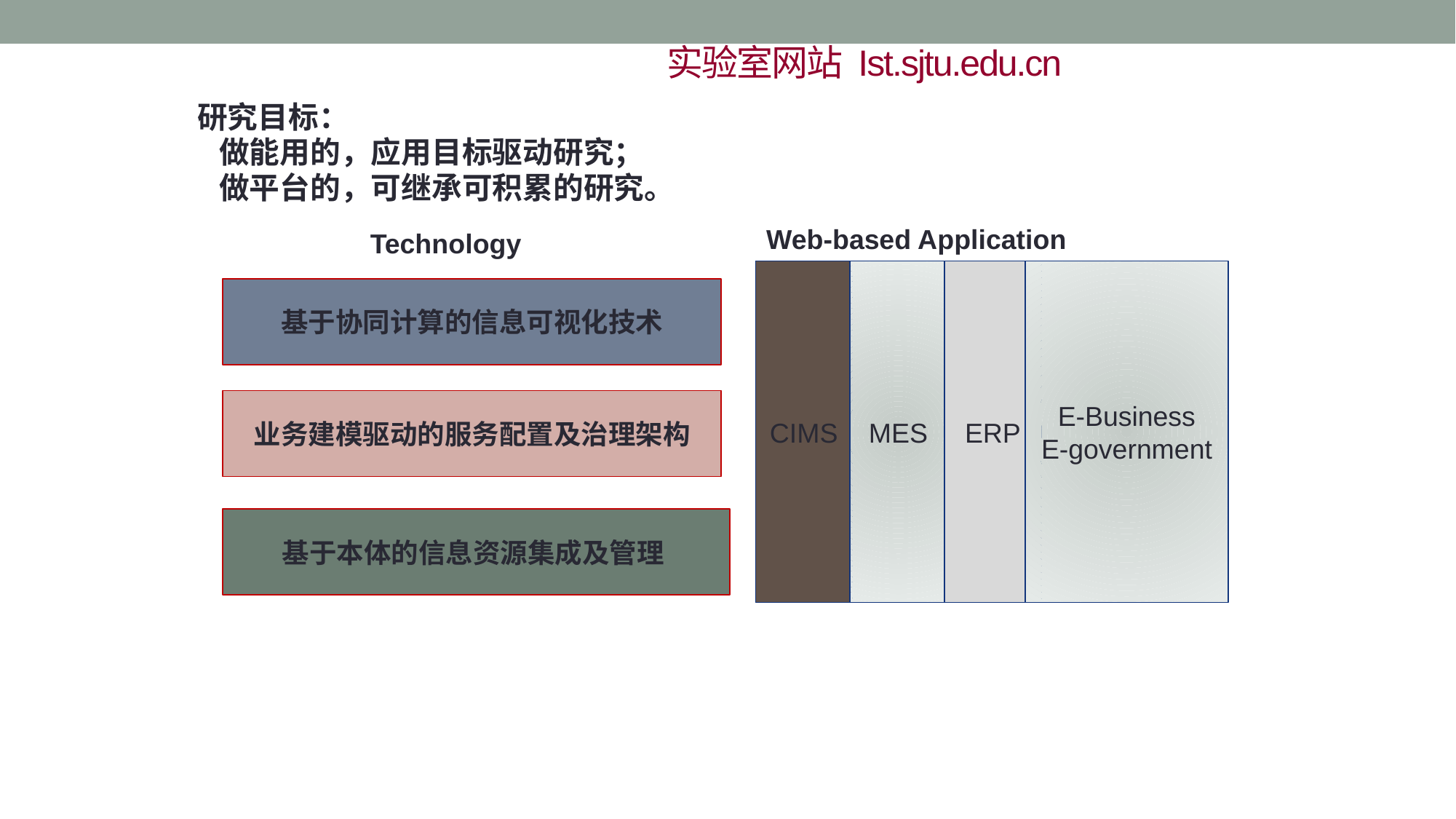

实验室网站 Ist.sjtu.edu.cn
研究目标：
	做能用的，应用目标驱动研究；
	做平台的，可继承可积累的研究。

研究小组：
协同应用组：面向社交协同的信息可视化技术（移动端，社交协同）
云服务技术组：业务建模技术，服务架构，服务治理实现随需应变系统
数据语义组：基于本体的信息集成技术，数据挖掘，linked Data等。
Web-based Application
Technology
CIMS
MES
ERP
E-Business
E-government
基于协同计算的信息可视化技术
业务建模驱动的服务配置及治理架构
基于本体的信息资源集成及管理